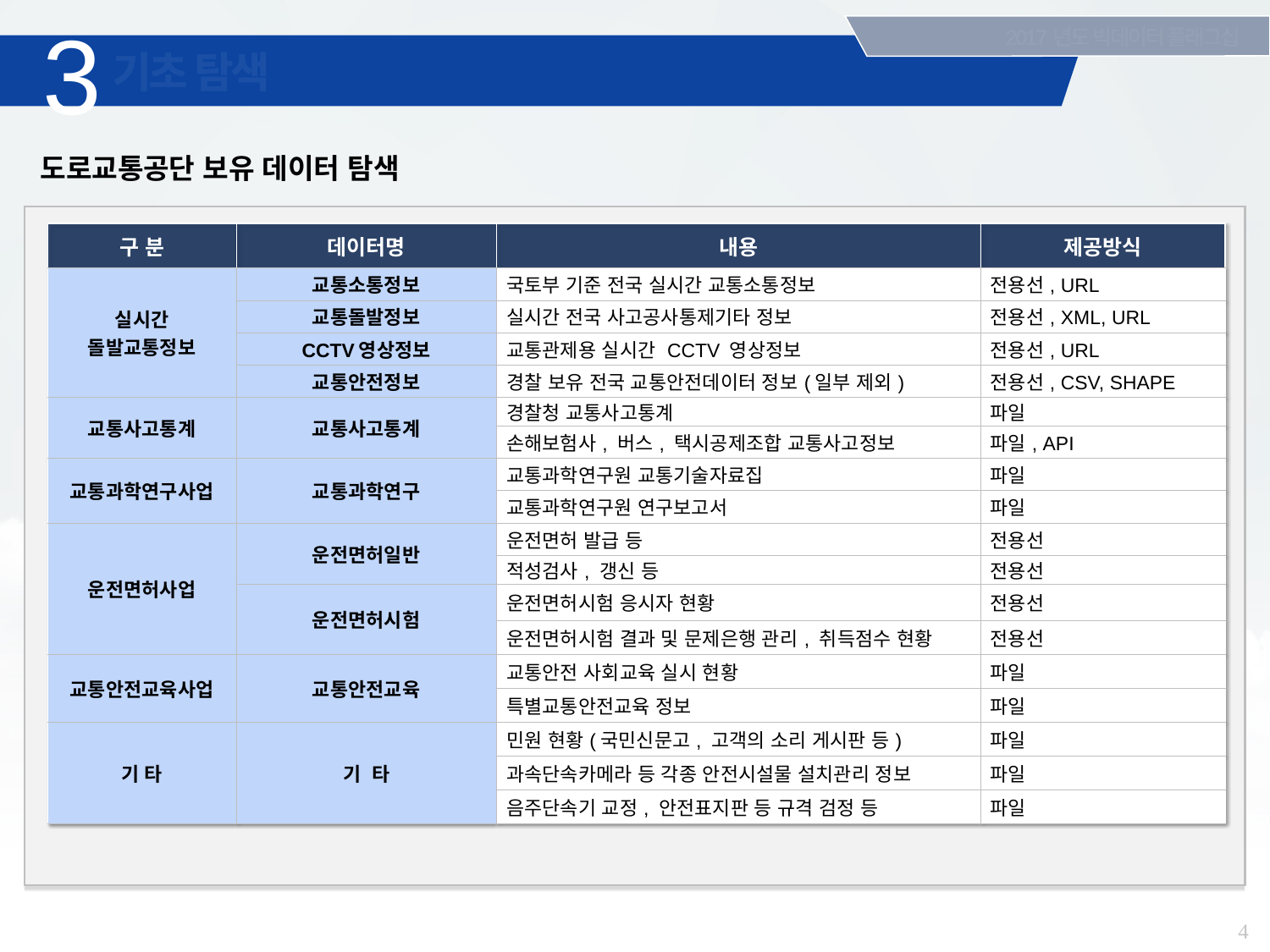

3
2017년도 빅데이터 플래그십

# 기초 탐색
도로교통공단 보유 데이터 탐색

| 구 분 | 데이터명 | 내용 | 제공방식 |
| --- | --- | --- | --- |
| 실시간 돌발교통정보 | 교통소통정보 | 국토부 기준 전국 실시간 교통소통정보 | 전용선, URL |
|  | 교통돌발정보 | 실시간 전국 사고공사통제기타 정보 | 전용선, XML, URL |
|  | CCTV영상정보 | 교통관제용 실시간 CCTV 영상정보 | 전용선, URL |
|  | 교통안전정보 | 경찰 보유 전국 교통안전데이터 정보(일부 제외) | 전용선, CSV, SHAPE |
| 교통사고통계 | 교통사고통계 | 경찰청 교통사고통계 | 파일 |
|  |  | 손해보험사, 버스, 택시공제조합 교통사고정보 | 파일, API |
| 교통과학연구사업 | 교통과학연구 | 교통과학연구원 교통기술자료집 | 파일 |
|  |  | 교통과학연구원 연구보고서 | 파일 |
| 운전면허사업 | 운전면허일반 | 운전면허 발급 등 | 전용선 |
|  |  | 적성검사, 갱신 등 | 전용선 |
|  | 운전면허시험 | 운전면허시험 응시자 현황 | 전용선 |
|  |  | 운전면허시험 결과 및 문제은행 관리, 취득점수 현황 | 전용선 |
| 교통안전교육사업 | 교통안전교육 | 교통안전 사회교육 실시 현황 | 파일 |
|  |  | 특별교통안전교육 정보 | 파일 |
| 기 타 | 기 타 | 민원 현황(국민신문고, 고객의 소리 게시판 등) | 파일 |
|  |  | 과속단속카메라 등 각종 안전시설물 설치관리 정보 | 파일 |
|  |  | 음주단속기 교정, 안전표지판 등 규격 검정 등 | 파일 |
4